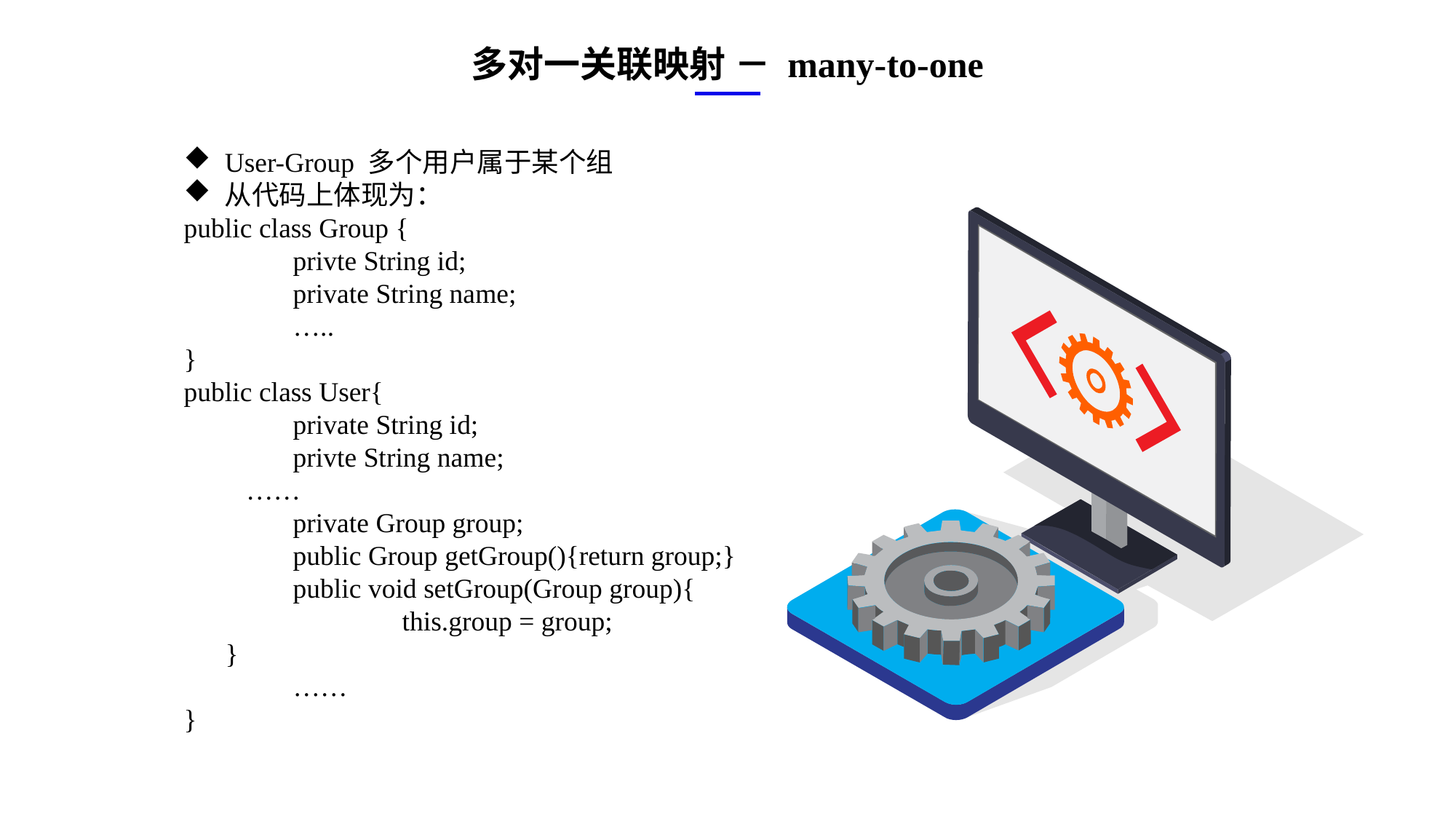

多对一关联映射 － many-to-one
User-Group 多个用户属于某个组
从代码上体现为：
public class Group {
	privte String id;
	private String name;
	…..
}
public class User{
	private String id;
	privte String name;
         ……
	private Group group;
	public Group getGroup(){return group;}
	public void setGroup(Group group){
		this.group = group;
      }
	……
}

e7d195523061f1c0ae0eb3eed39d2bcef4622b2499a05fe6567B54A876BEB457BD1EB8EBE9915191D1FA2E860D28D251AB291D9CBBDD28D4BD16020FD75D8281481517FC21E86E4C931520AFA1087E92E357E3DB373CA326F6F926B1A67F681E99E875FFD293B2C32B3919AE4D43F9436862A7DD54F9346DF3662D8AB7319030EF75D53FF682DE13